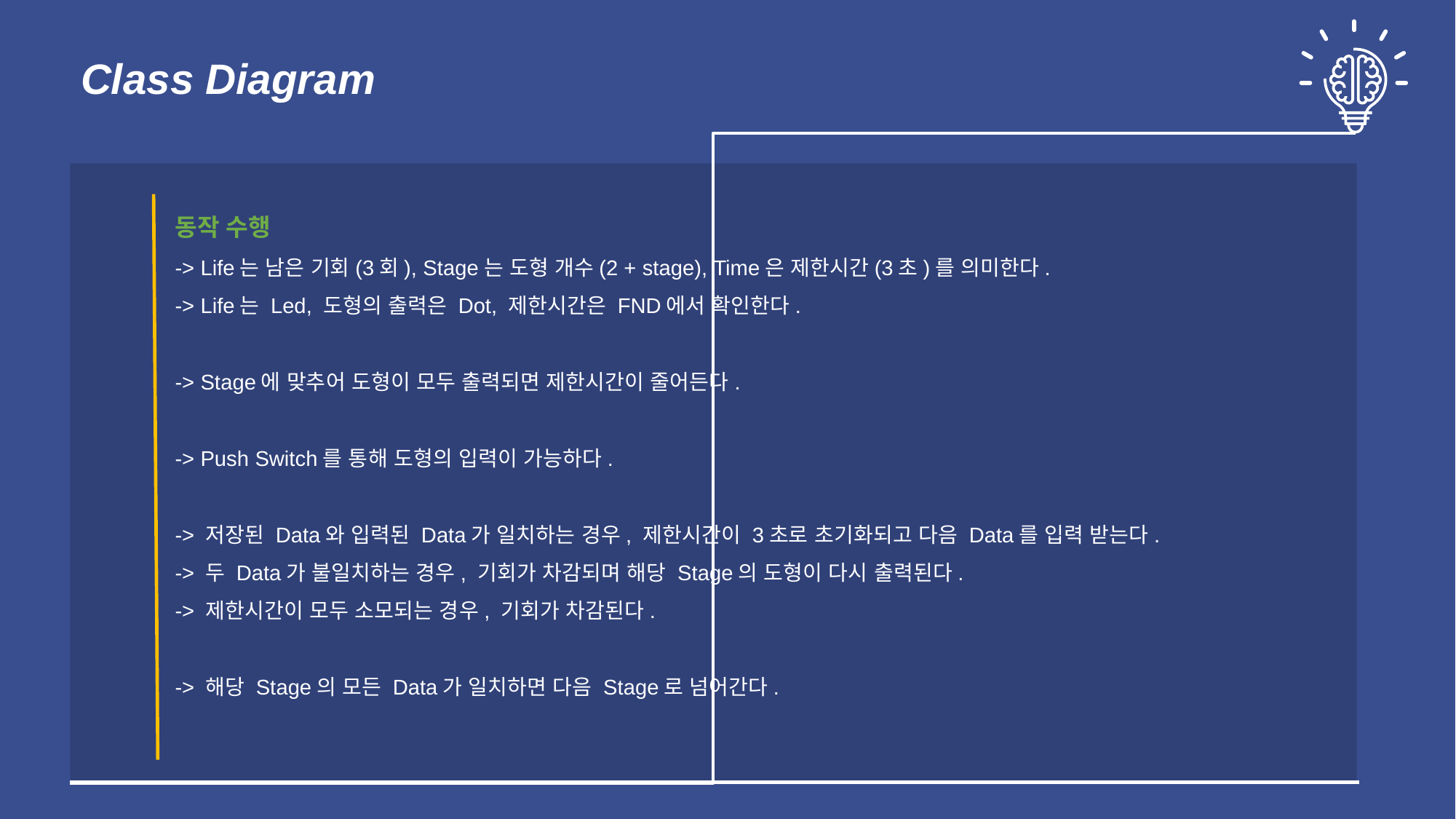

Class Diagram
동작 수행
-> Life는 남은 기회(3회), Stage는 도형 개수(2 + stage), Time은 제한시간(3초)를 의미한다.
-> Life는 Led, 도형의 출력은 Dot, 제한시간은 FND에서 확인한다.

-> Stage에 맞추어 도형이 모두 출력되면 제한시간이 줄어든다.

-> Push Switch를 통해 도형의 입력이 가능하다.

-> 저장된 Data와 입력된 Data가 일치하는 경우, 제한시간이 3초로 초기화되고 다음 Data를 입력 받는다.
-> 두 Data가 불일치하는 경우, 기회가 차감되며 해당 Stage의 도형이 다시 출력된다.
-> 제한시간이 모두 소모되는 경우, 기회가 차감된다.

-> 해당 Stage의 모든 Data가 일치하면 다음 Stage로 넘어간다.